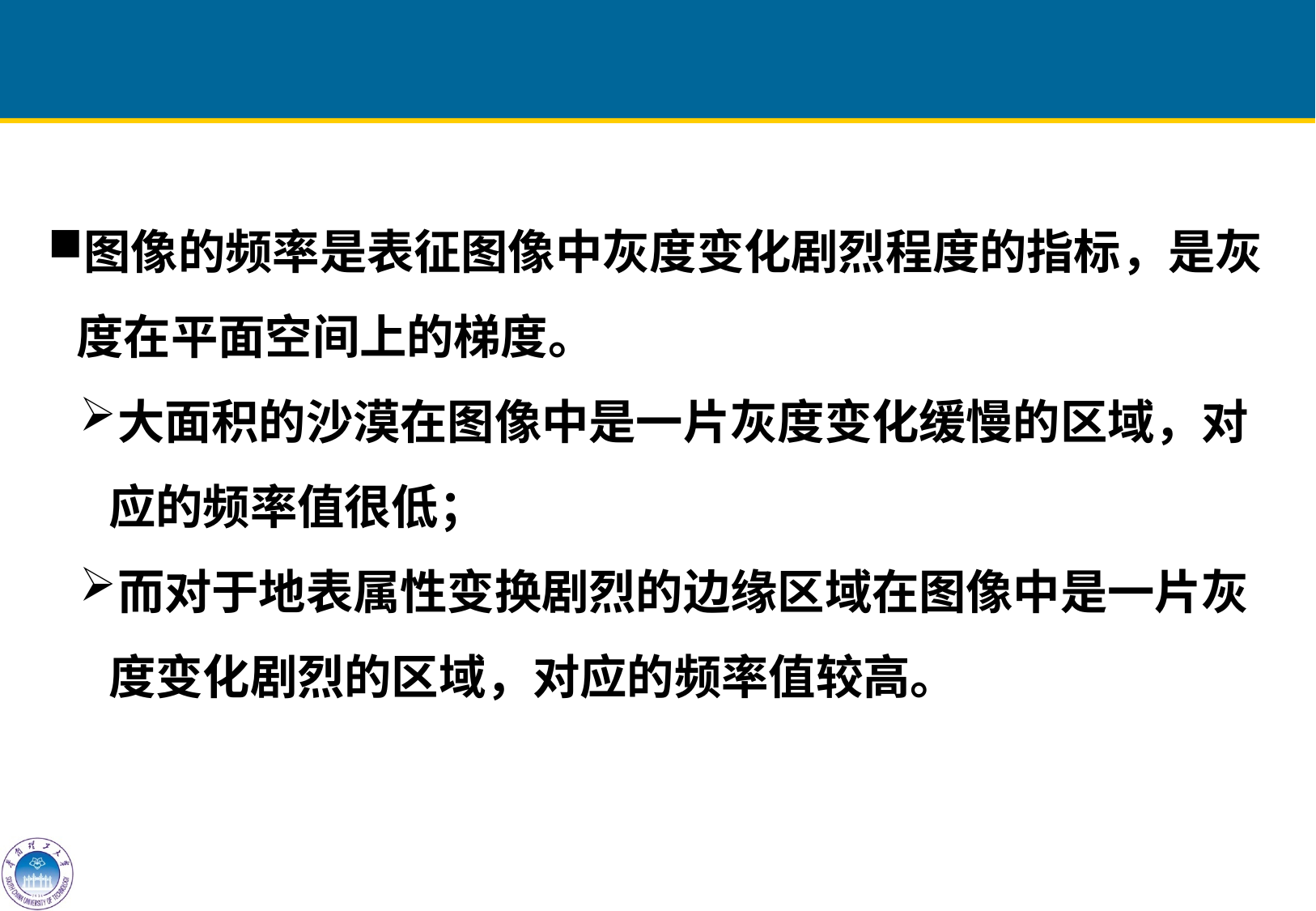

图像的频率是表征图像中灰度变化剧烈程度的指标，是灰度在平面空间上的梯度。
大面积的沙漠在图像中是一片灰度变化缓慢的区域，对应的频率值很低；
而对于地表属性变换剧烈的边缘区域在图像中是一片灰度变化剧烈的区域，对应的频率值较高。